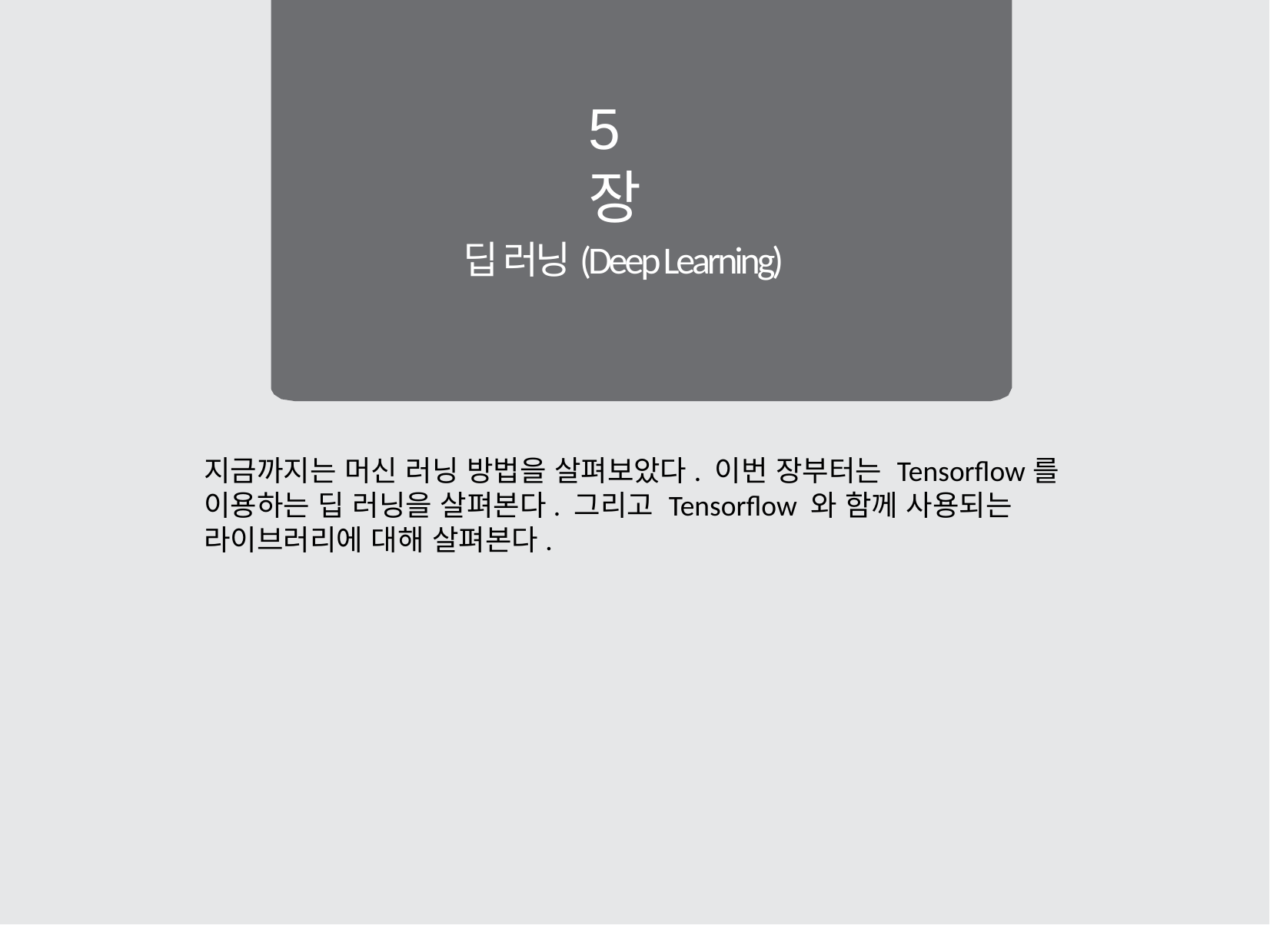

5장
# 딥 러닝(Deep Learning)
지금까지는 머신 러닝 방법을 살펴보았다. 이번 장부터는 Tensorflow를 이용하는 딥 러닝을 살펴본다. 그리고 Tensorflow 와 함께 사용되는 라이브러리에 대해 살펴본다.